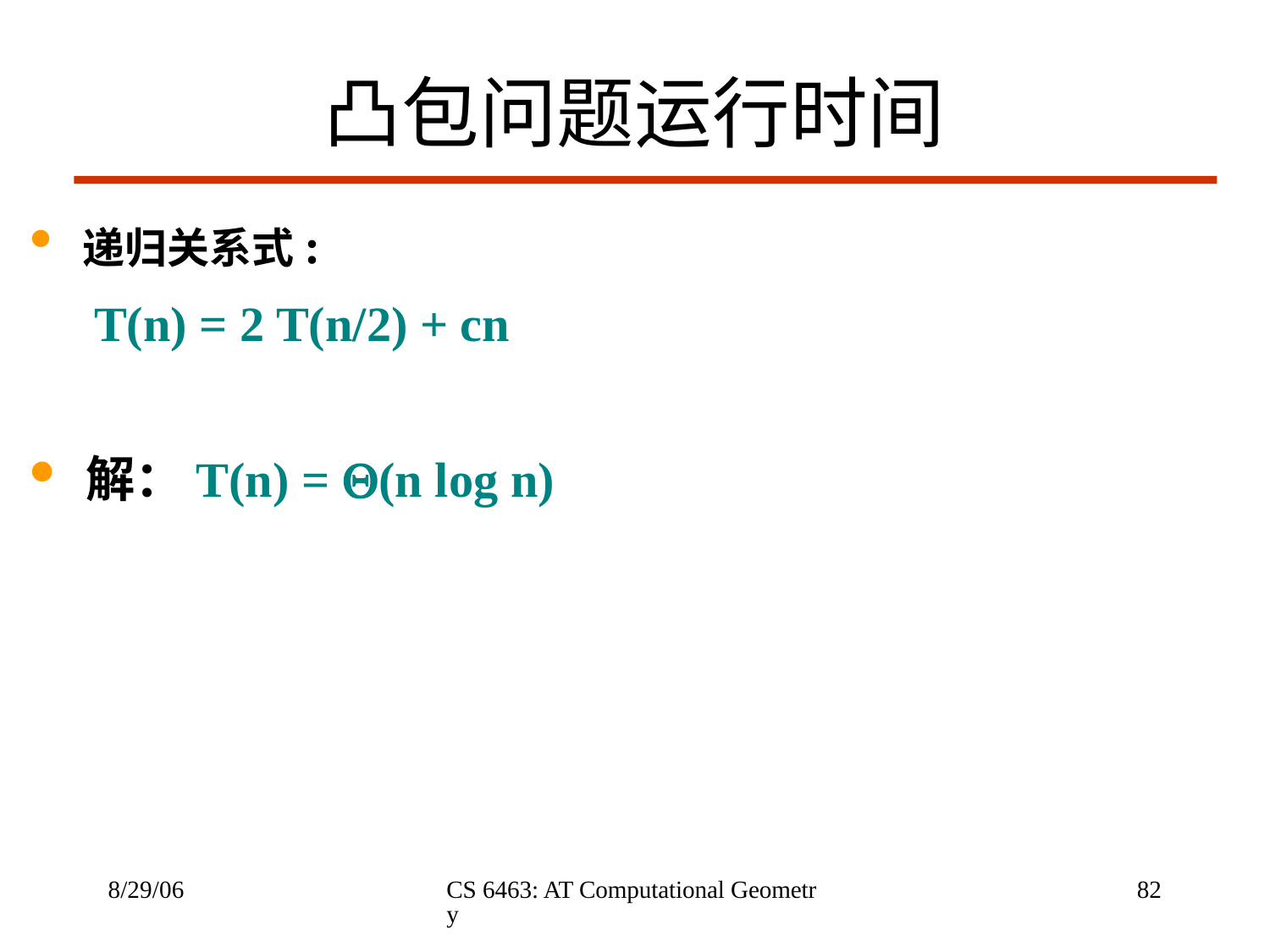

# 凸包问题运行时间
 递归关系式:
     T(n) = 2 T(n/2) + cn

 解：T(n) = Θ(n log n)
8/29/06
CS 6463: AT Computational Geometry
82